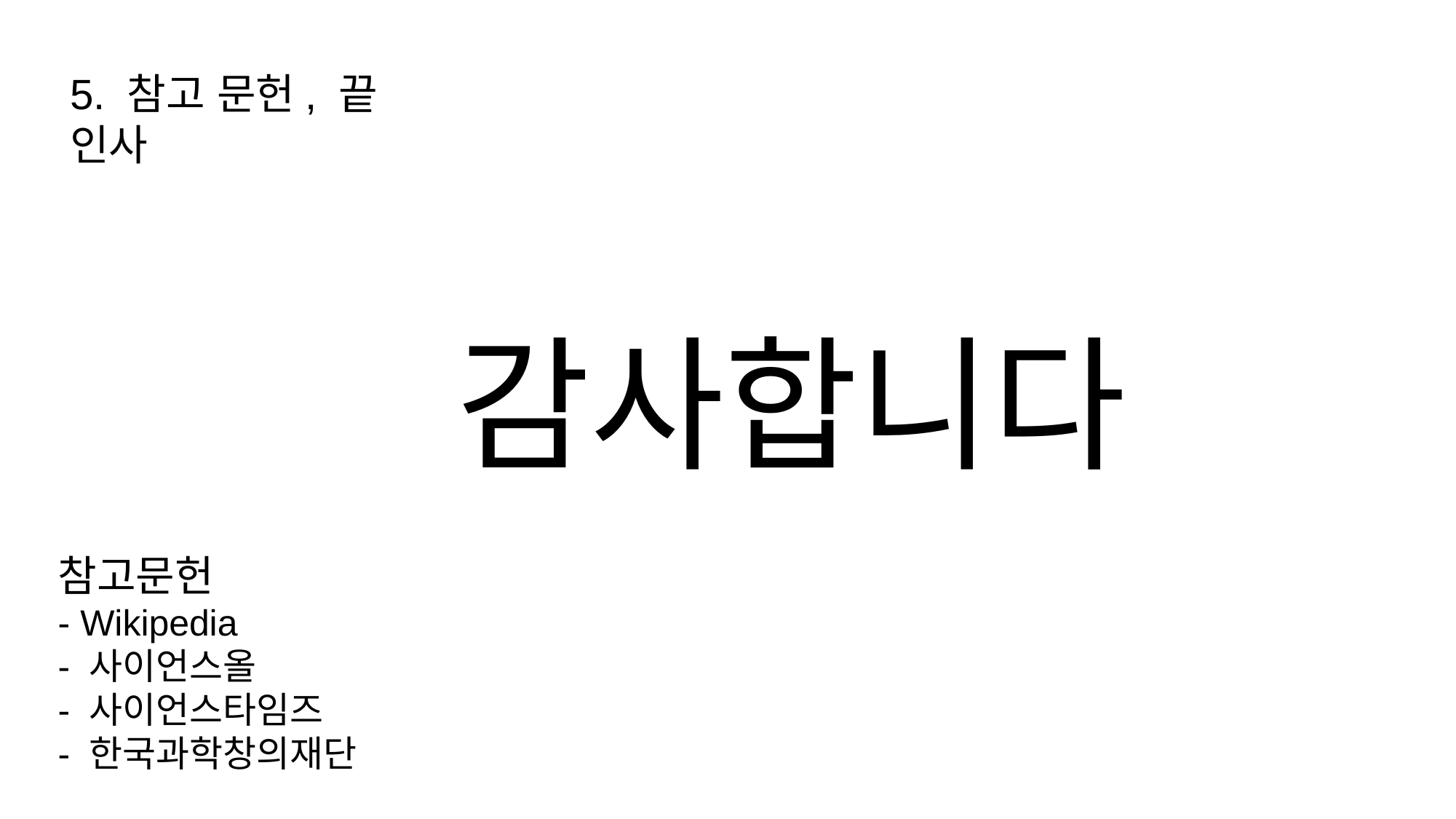

5. 참고 문헌, 끝 인사
감사합니다
참고문헌
- Wikipedia
- 사이언스올
- 사이언스타임즈
- 한국과학창의재단